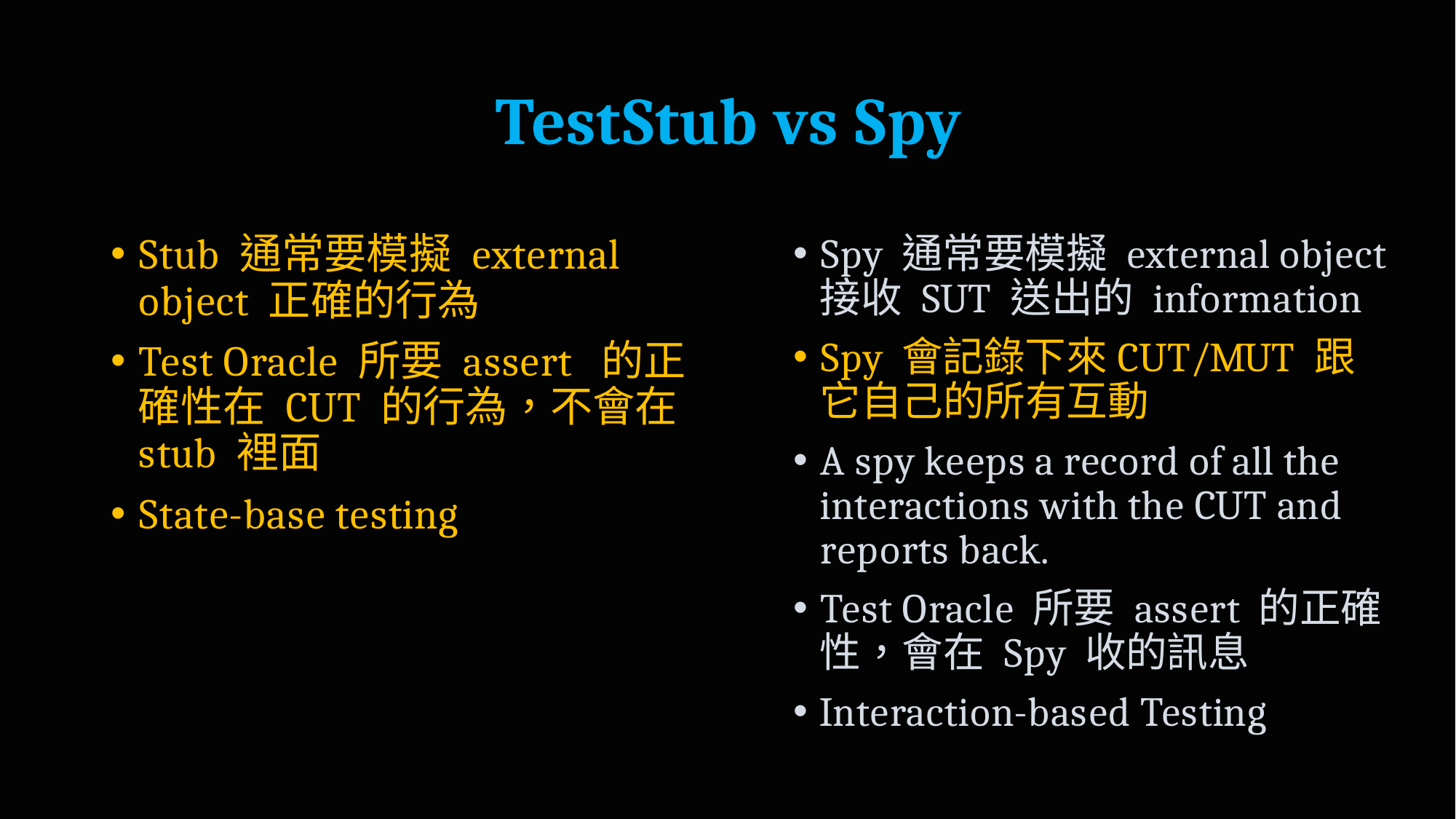

# TestStub vs Spy
Stub 通常要模擬 external object 正確的行為
Test Oracle 所要 assert  的正確性在 CUT 的行為，不會在 stub 裡面
State-base testing
Spy 通常要模擬 external object 接收 SUT 送出的 information
Spy 會記錄下來CUT/MUT 跟它自己的所有互動
A spy keeps a record of all the interactions with the CUT and reports back.
Test Oracle 所要 assert 的正確性，會在 Spy 收的訊息
Interaction-based Testing